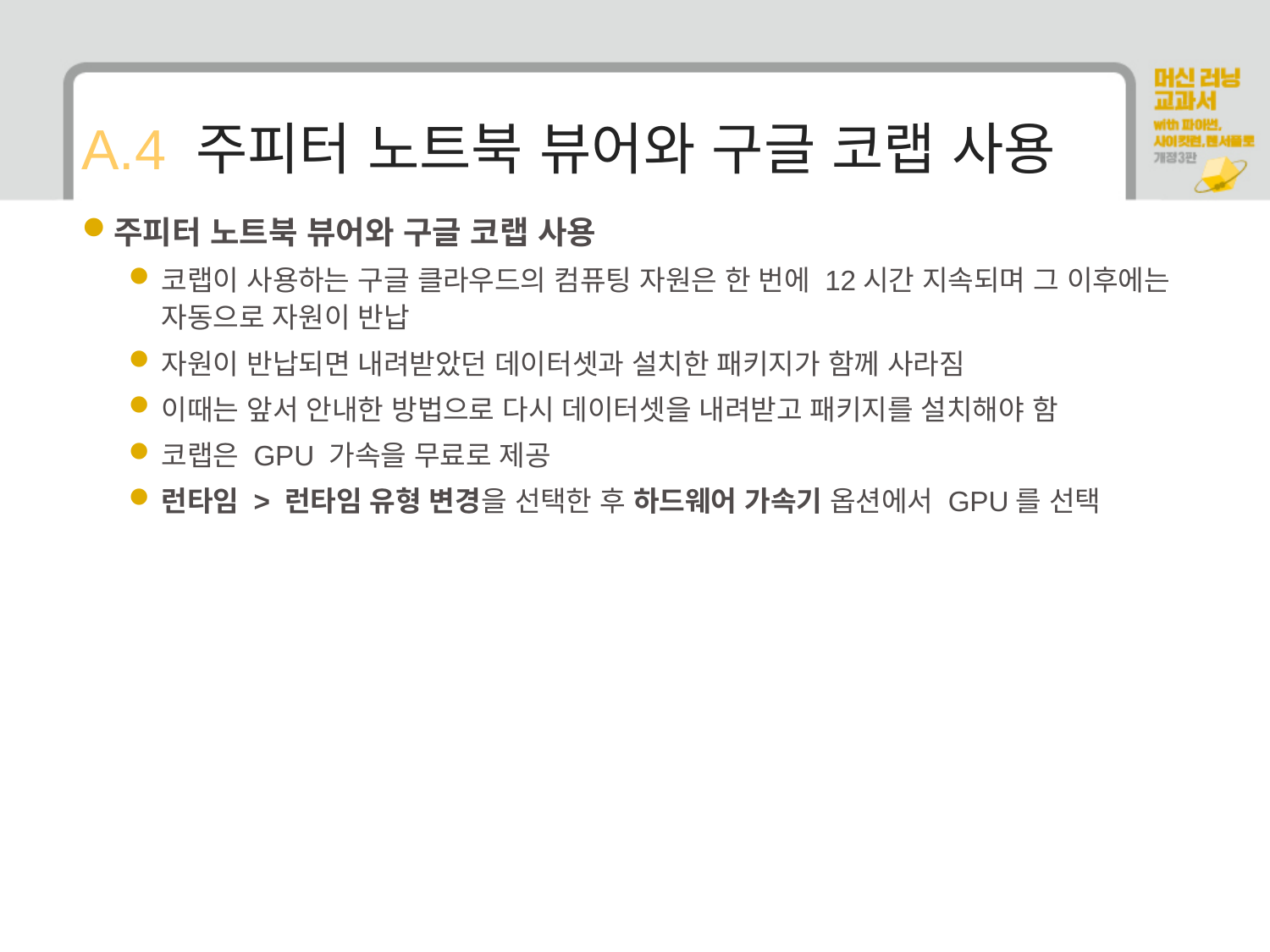

# A.4 주피터 노트북 뷰어와 구글 코랩 사용
주피터 노트북 뷰어와 구글 코랩 사용
코랩이 사용하는 구글 클라우드의 컴퓨팅 자원은 한 번에 12시간 지속되며 그 이후에는 자동으로 자원이 반납
자원이 반납되면 내려받았던 데이터셋과 설치한 패키지가 함께 사라짐
이때는 앞서 안내한 방법으로 다시 데이터셋을 내려받고 패키지를 설치해야 함
코랩은 GPU 가속을 무료로 제공
런타임 > 런타임 유형 변경을 선택한 후 하드웨어 가속기 옵션에서 GPU를 선택